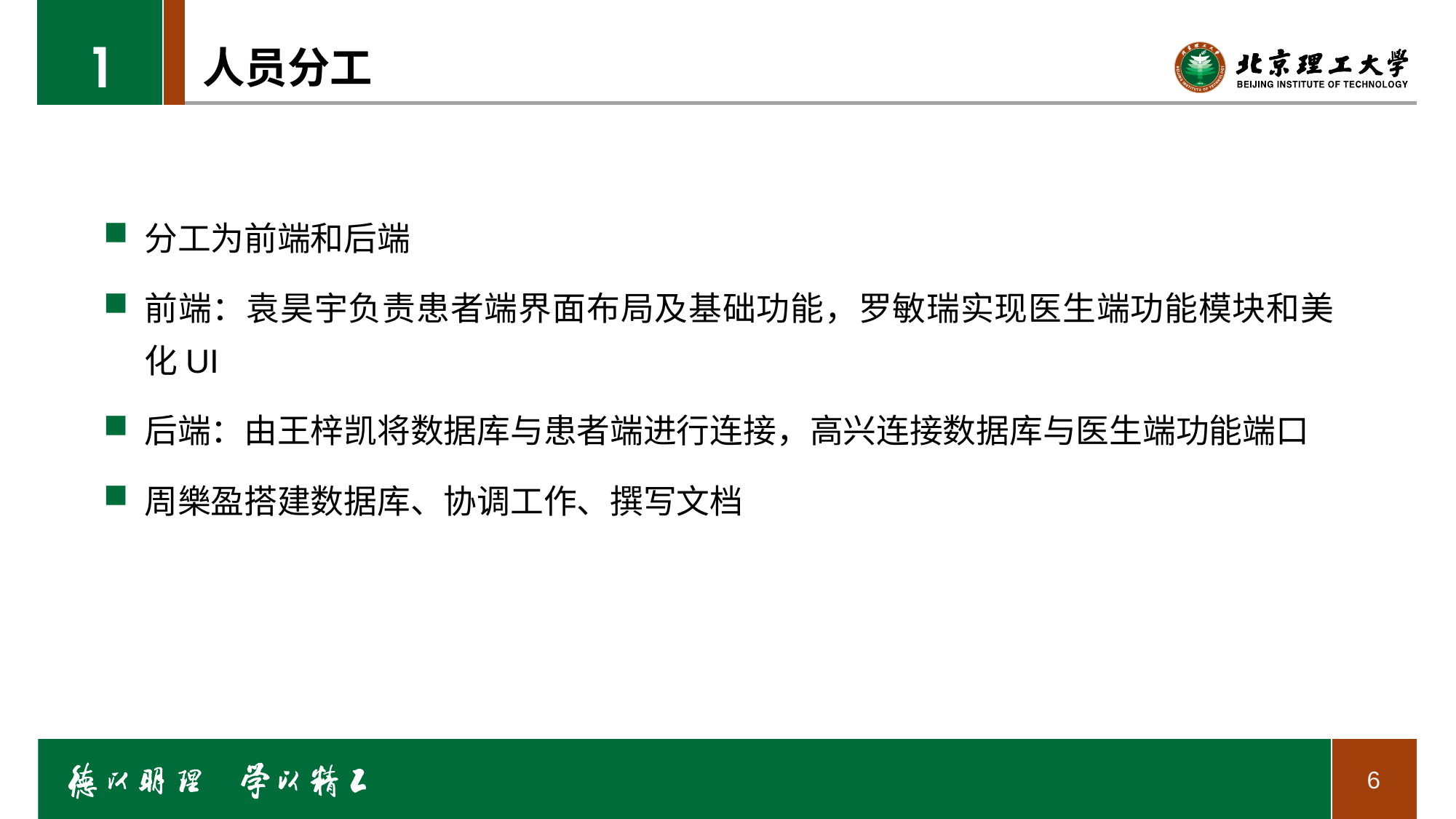

1
# 人员分工
分工为前端和后端
前端：袁昊宇负责患者端界面布局及基础功能，罗敏瑞实现医生端功能模块和美化UI
后端：由王梓凯将数据库与患者端进行连接，高兴连接数据库与医生端功能端口
周樂盈搭建数据库、协调工作、撰写文档